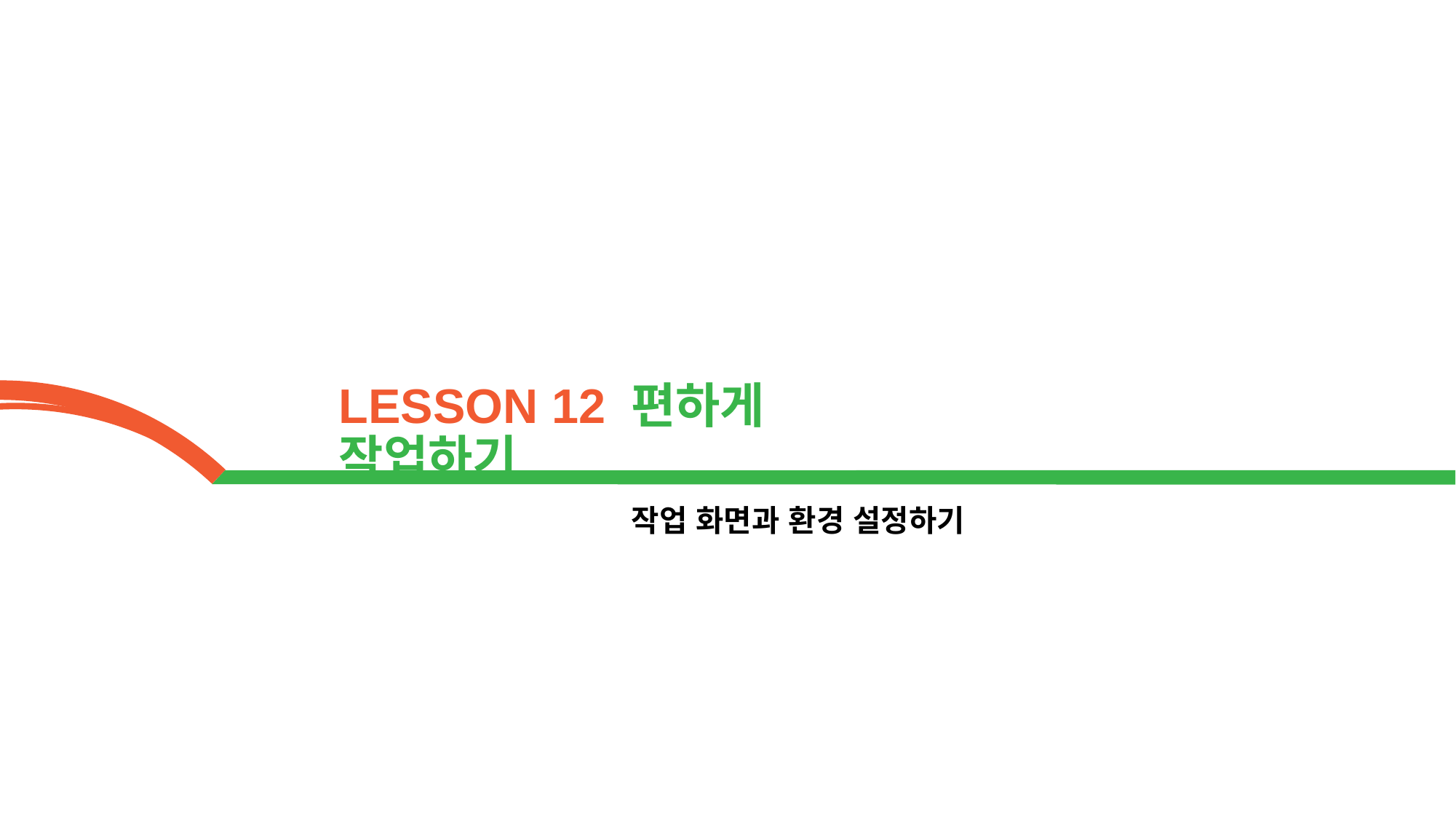

LESSON 12 편하게 작업하기
작업 화면과 환경 설정하기